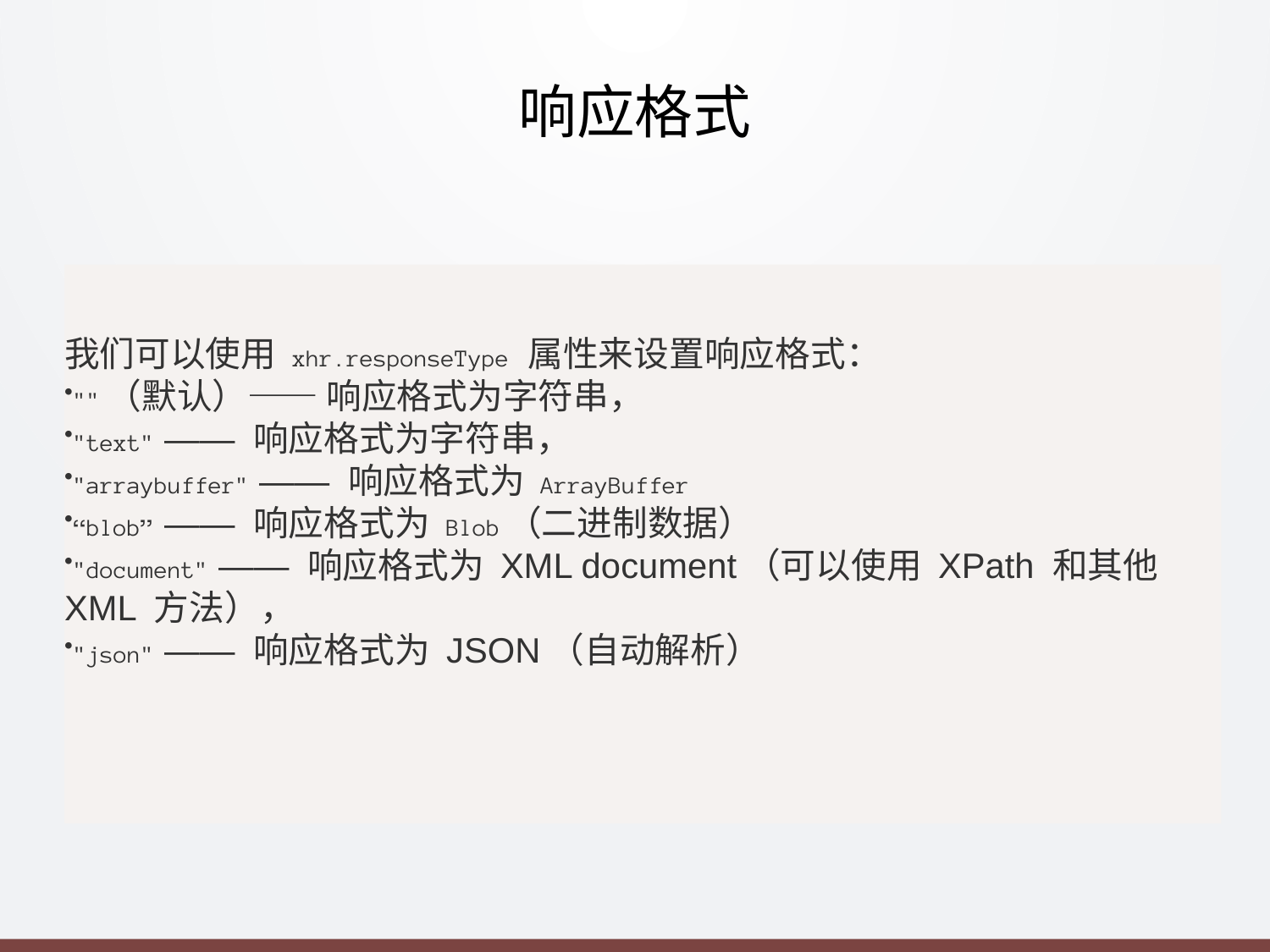

# 响应格式
我们可以使用 xhr.responseType 属性来设置响应格式：
""（默认）—— 响应格式为字符串，
"text" —— 响应格式为字符串，
"arraybuffer" —— 响应格式为 ArrayBuffer
“blob” —— 响应格式为 Blob（二进制数据）
"document" —— 响应格式为 XML document（可以使用 XPath 和其他 XML 方法），
"json" —— 响应格式为 JSON（自动解析）